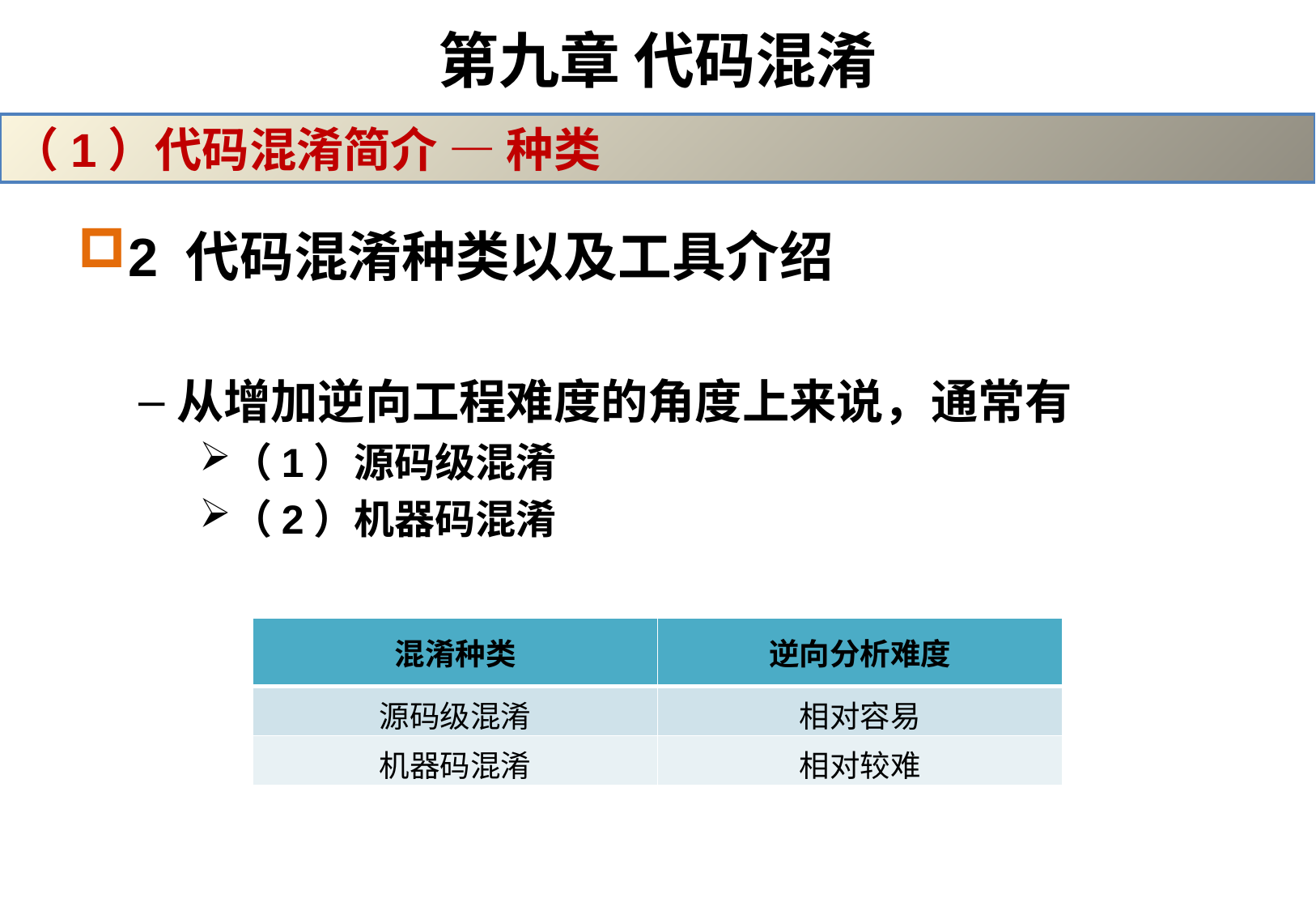

# 第九章 代码混淆
（1）代码混淆简介 — 种类
2 代码混淆种类以及工具介绍

从增加逆向工程难度的角度上来说，通常有
（1）源码级混淆
（2）机器码混淆
| 混淆种类 | 逆向分析难度 |
| --- | --- |
| 源码级混淆 | 相对容易 |
| 机器码混淆 | 相对较难 |